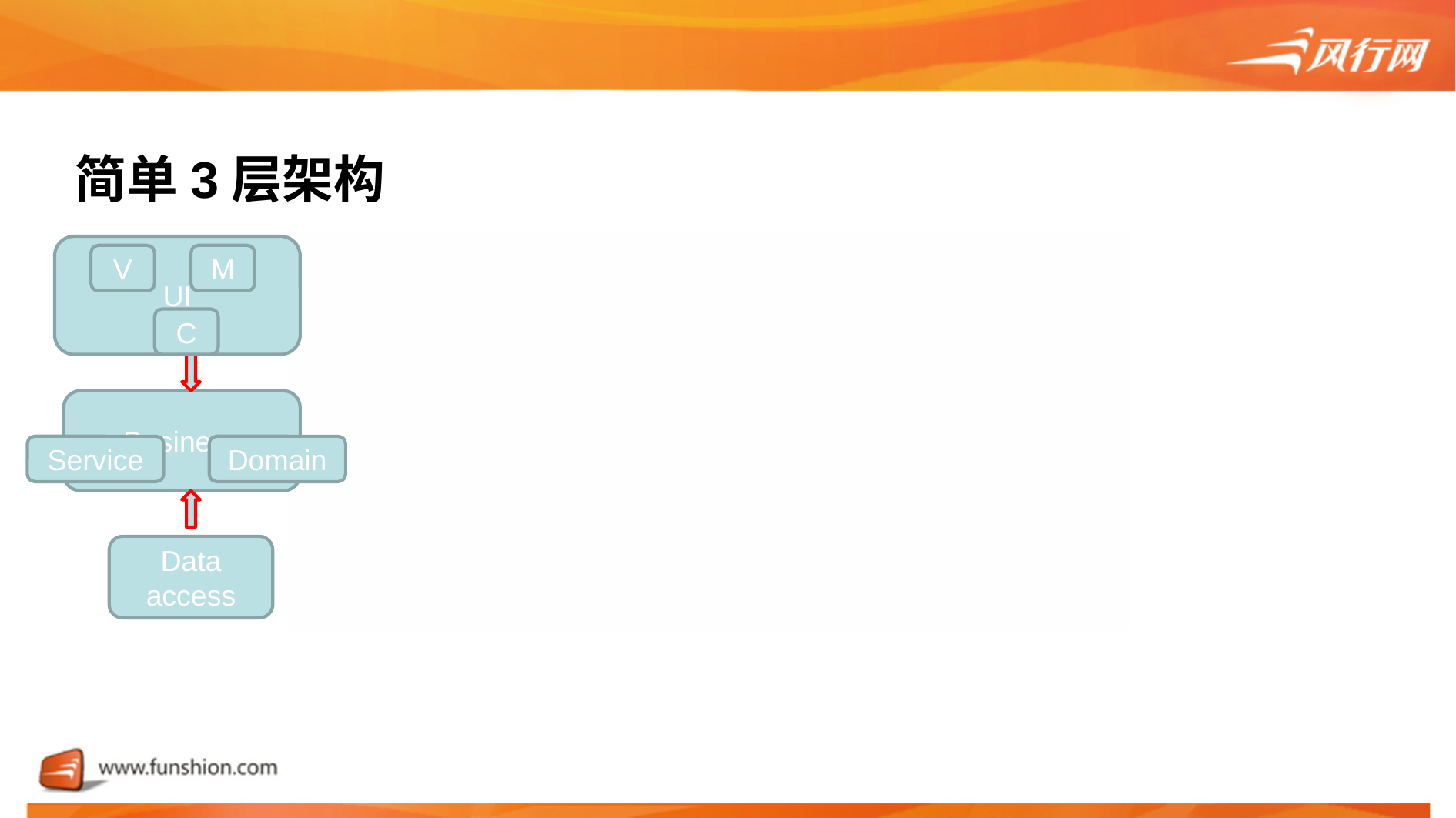

# 简单3层架构

UI
V
M
C

Business
Service
Domain

Data access